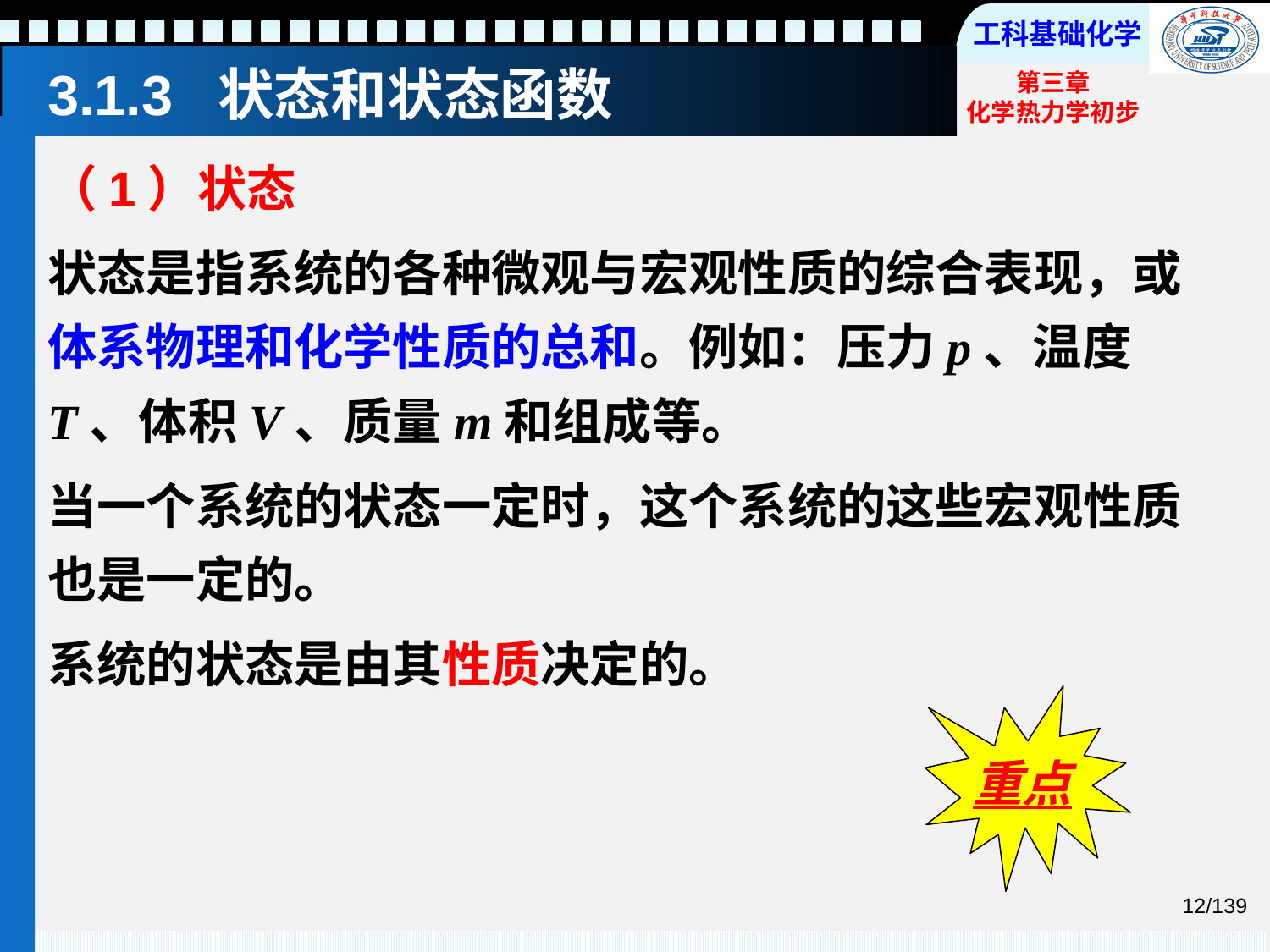

# 3.1.3  状态和状态函数
（1）状态
状态是指系统的各种微观与宏观性质的综合表现，或体系物理和化学性质的总和。例如：压力p、温度T、体积V、质量m和组成等。
当一个系统的状态一定时，这个系统的这些宏观性质也是一定的。
系统的状态是由其性质决定的。

重点